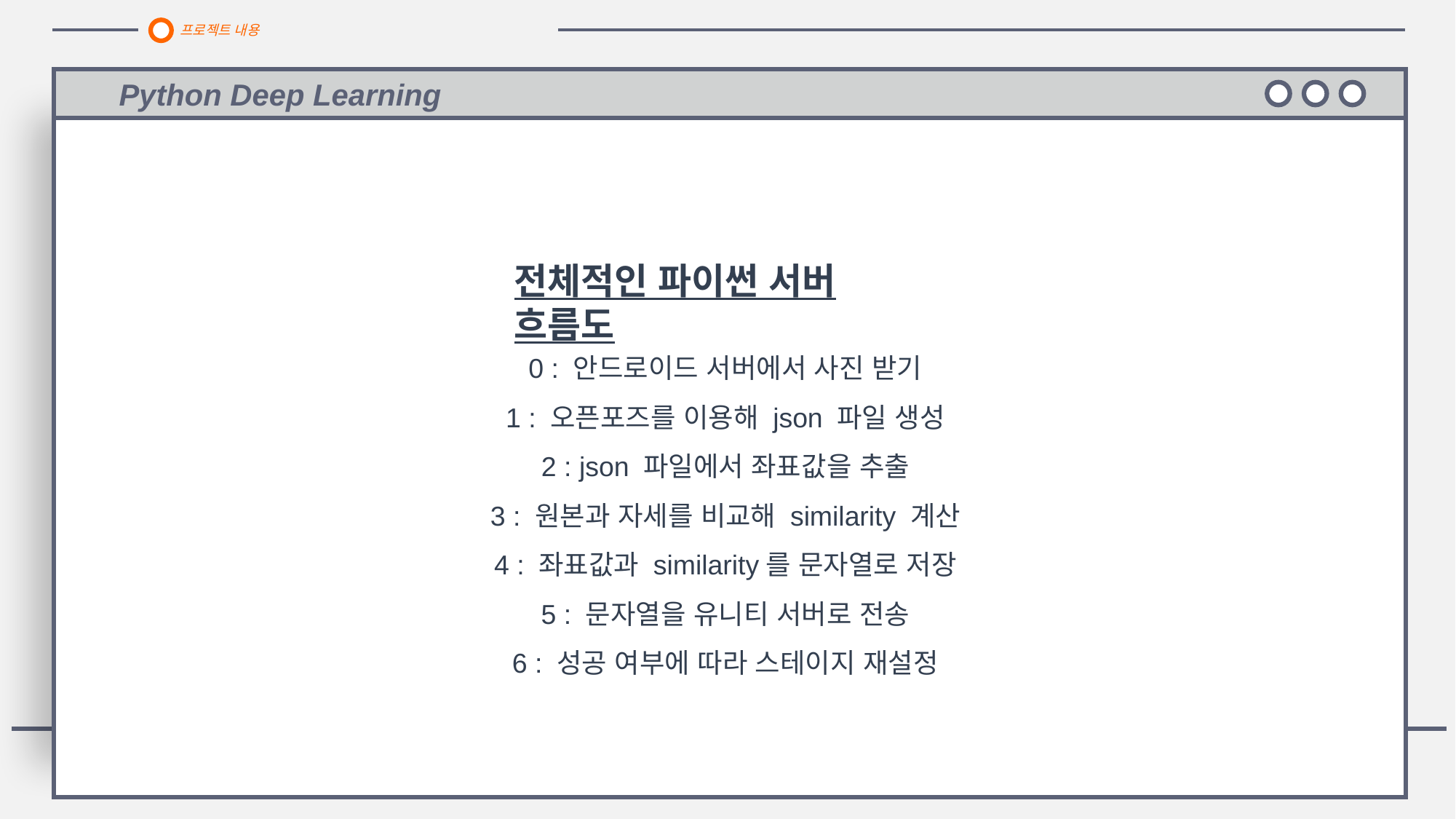

프로젝트 내용

Python Deep Learning

전체적인 파이썬 서버 흐름도
0 : 안드로이드 서버에서 사진 받기
1 : 오픈포즈를 이용해 json 파일 생성
2 : json 파일에서 좌표값을 추출
3 : 원본과 자세를 비교해 similarity 계산
4 : 좌표값과 similarity를 문자열로 저장
5 : 문자열을 유니티 서버로 전송
6 : 성공 여부에 따라 스테이지 재설정